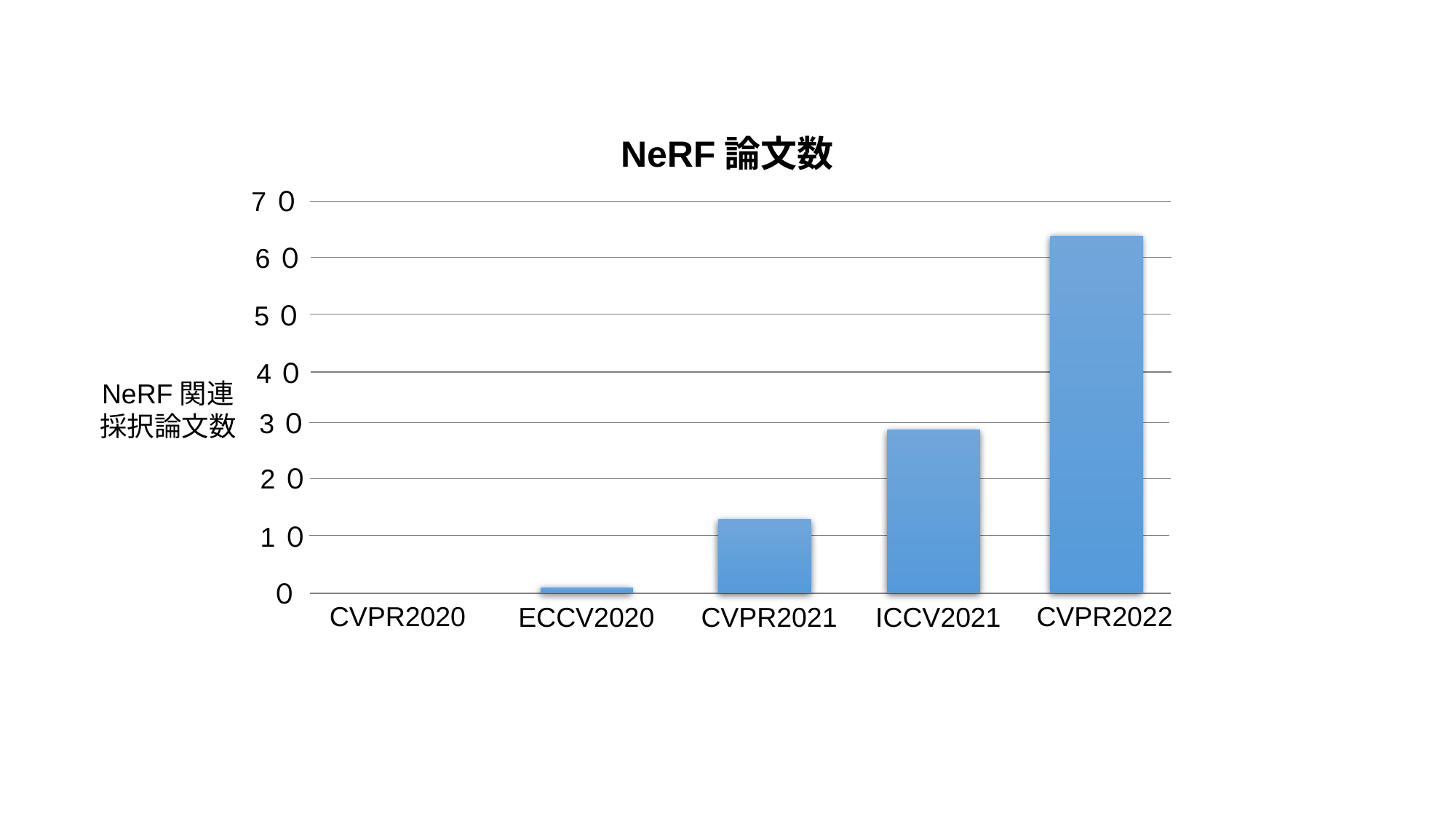

NeRF論文数
7０
6０

5０
4０
NeRF関連
採択論文数
3０

2０
1０

０

CVPR2022
CVPR2020
ICCV2021
CVPR2021
ECCV2020